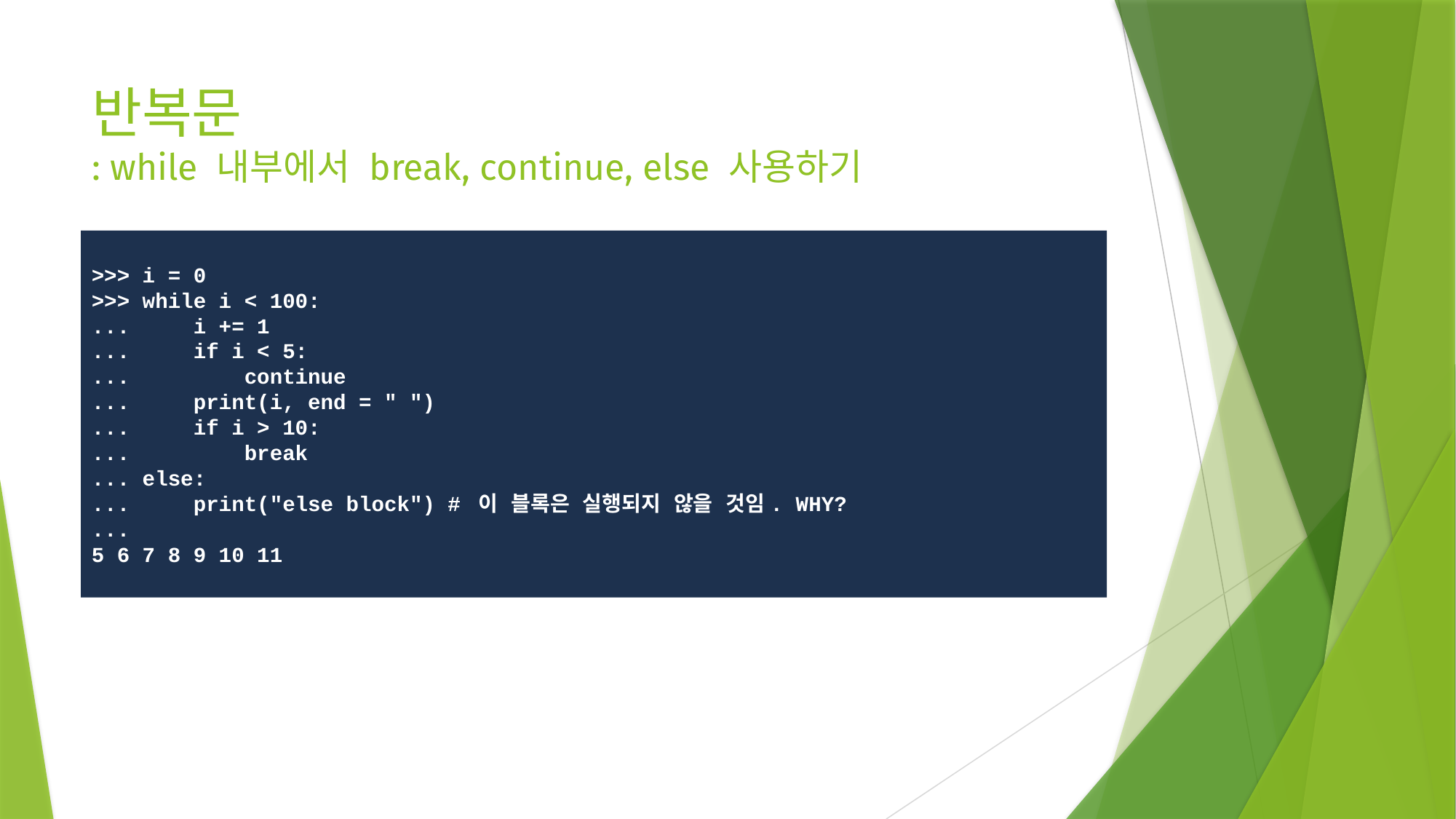

# 반복문 : while 내부에서 break, continue, else 사용하기

>>> i = 0
>>> while i < 100:
...     i += 1
...     if i < 5:
...         continue
...     print(i, end = " ")
...     if i > 10:
...         break
... else:
...     print("else block") # 이 블록은 실행되지 않을 것임. WHY?
...
5 6 7 8 9 10 11